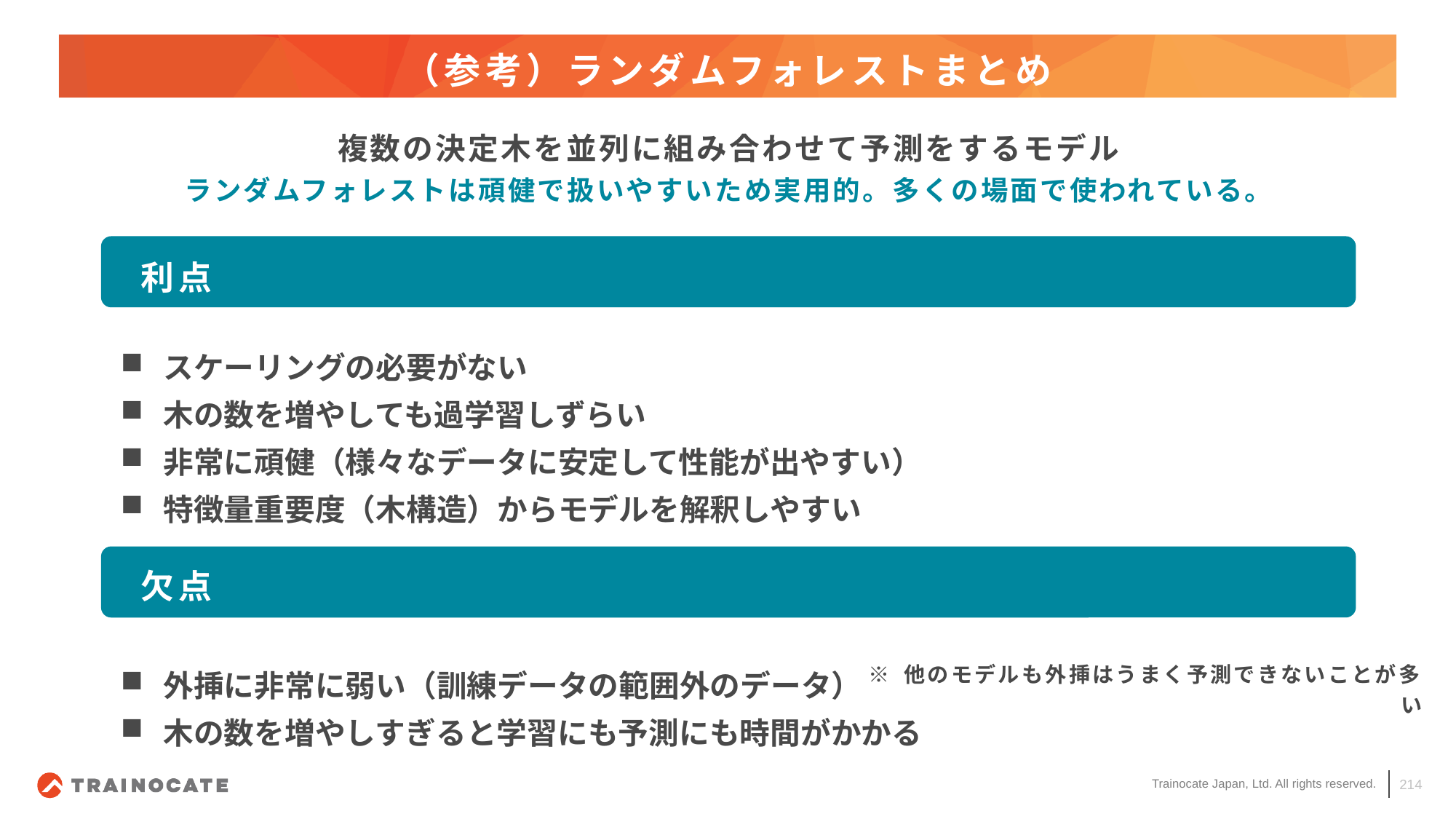

# （参考）ランダムフォレストまとめ
複数の決定木を並列に組み合わせて予測をするモデル
ランダムフォレストは頑健で扱いやすいため実用的。多くの場面で使われている。

利点
スケーリングの必要がない
木の数を増やしても過学習しずらい
非常に頑健（様々なデータに安定して性能が出やすい）
特徴量重要度（木構造）からモデルを解釈しやすい

欠点
外挿に非常に弱い（訓練データの範囲外のデータ）
木の数を増やしすぎると学習にも予測にも時間がかかる
※ 他のモデルも外挿はうまく予測できないことが多い
214